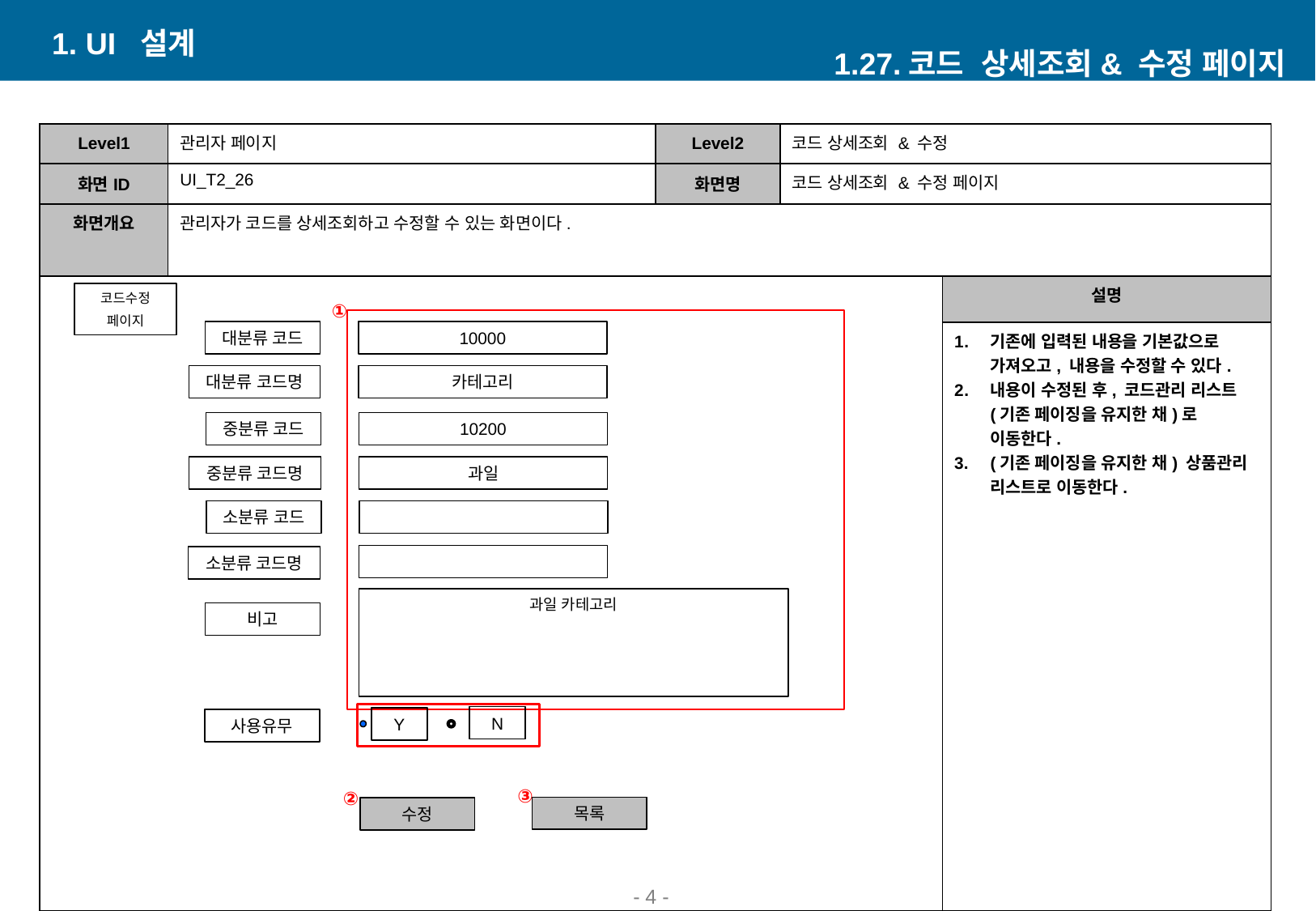

1. UI  설계
1.27.코드  상세조회& 수정 페이지
| Level1 | 관리자 페이지 | Level2 | 코드 상세조회 & 수정 | 기존에 입력된 내용을 기본값으로 가져오고, 내용을 수정할 수 있다. 내용이 수정된 후, 코드관리 리스트(기존 페이징을 유지한 채)로 이동한다. (기존 페이징을 유지한 채) 상품관리 리스트로 이동한다. |
| --- | --- | --- | --- | --- |
| 화면ID | UI\_T2\_26 | 화면명 | 코드 상세조회 & 수정 페이지 | 기존에 입력된 내용을 기본값으로 가져오고, 내용을 수정할 수 있다. 내용이 수정된 후, 코드관리 리스트(기존 페이징을 유지한 채)로 이동한다. (기존 페이징을 유지한 채) 상품관리 리스트로 이동한다. |
| 화면개요 | 관리자가 코드를 상세조회하고 수정할 수 있는 화면이다. | 기존에 입력된 내용을 기본값으로 가져오고, 내용을 수정할 수 있다. 내용이 수정된 후, 코드관리 리스트(기존 페이징을 유지한 채)로 이동한다. (기존 페이징을 유지한 채) 상품관리 리스트로 이동한다. | 기존에 입력된 내용을 기본값으로 가져오고, 내용을 수정할 수 있다. 내용이 수정된 후, 코드관리 리스트(기존 페이징을 유지한 채)로 이동한다. (기존 페이징을 유지한 채) 상품관리 리스트로 이동한다. | 기존에 입력된 내용을 기본값으로 가져오고, 내용을 수정할 수 있다. 내용이 수정된 후, 코드관리 리스트(기존 페이징을 유지한 채)로 이동한다. (기존 페이징을 유지한 채) 상품관리 리스트로 이동한다. |
|  | 기존에 입력된 내용을 기본값으로 가져오고, 내용을 수정할 수 있다. 내용이 수정된 후, 코드관리 리스트(기존 페이징을 유지한 채)로 이동한다. (기존 페이징을 유지한 채) 상품관리 리스트로 이동한다. | 기존에 입력된 내용을 기본값으로 가져오고, 내용을 수정할 수 있다. 내용이 수정된 후, 코드관리 리스트(기존 페이징을 유지한 채)로 이동한다. (기존 페이징을 유지한 채) 상품관리 리스트로 이동한다. | 기존에 입력된 내용을 기본값으로 가져오고, 내용을 수정할 수 있다. 내용이 수정된 후, 코드관리 리스트(기존 페이징을 유지한 채)로 이동한다. (기존 페이징을 유지한 채) 상품관리 리스트로 이동한다. | 설명 |
| 기존에 입력된 내용을 기본값으로 가져오고, 내용을 수정할 수 있다. 내용이 수정된 후, 코드관리 리스트(기존 페이징을 유지한 채)로 이동한다. (기존 페이징을 유지한 채) 상품관리 리스트로 이동한다. | 기존에 입력된 내용을 기본값으로 가져오고, 내용을 수정할 수 있다. 내용이 수정된 후, 코드관리 리스트(기존 페이징을 유지한 채)로 이동한다. (기존 페이징을 유지한 채) 상품관리 리스트로 이동한다. | 기존에 입력된 내용을 기본값으로 가져오고, 내용을 수정할 수 있다. 내용이 수정된 후, 코드관리 리스트(기존 페이징을 유지한 채)로 이동한다. (기존 페이징을 유지한 채) 상품관리 리스트로 이동한다. | 기존에 입력된 내용을 기본값으로 가져오고, 내용을 수정할 수 있다. 내용이 수정된 후, 코드관리 리스트(기존 페이징을 유지한 채)로 이동한다. (기존 페이징을 유지한 채) 상품관리 리스트로 이동한다. | 기존에 입력된 내용을 기본값으로 가져오고, 내용을 수정할 수 있다. 내용이 수정된 후, 코드관리 리스트(기존 페이징을 유지한 채)로 이동한다. (기존 페이징을 유지한 채) 상품관리 리스트로 이동한다. |
코드수정
페이지
①

대분류 코드
10000
대분류 코드명
카테고리
중분류 코드
10200
중분류 코드명
과일
소분류 코드

소분류 코드명
과일 카테고리

비고

N
Y
사용유무

③
②
목록
수정
- 4 -